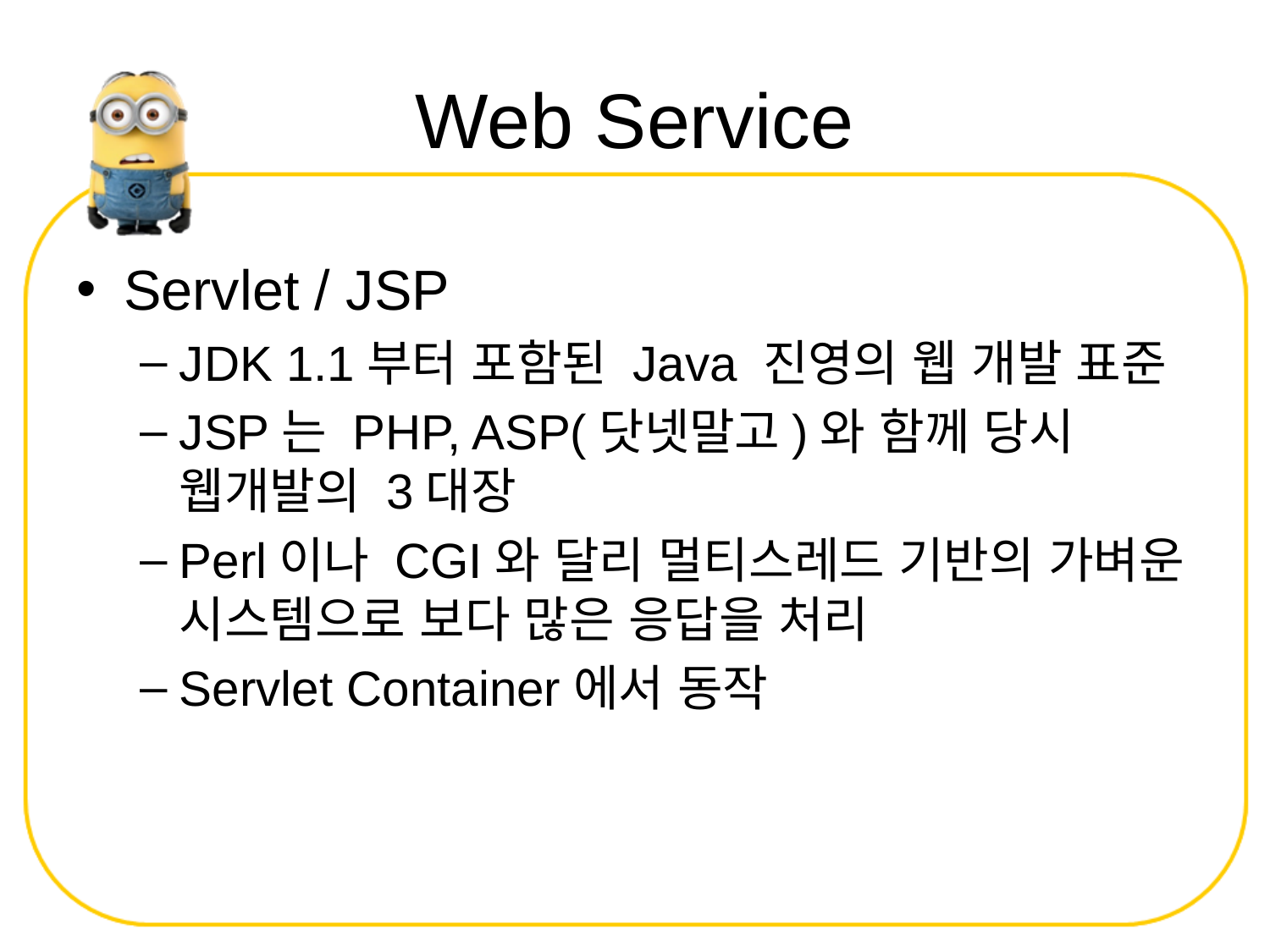

# Web Service
Servlet / JSP
JDK 1.1부터 포함된 Java 진영의 웹 개발 표준
JSP는 PHP, ASP(닷넷말고)와 함께 당시 웹개발의 3대장
Perl이나 CGI와 달리 멀티스레드 기반의 가벼운 시스템으로 보다 많은 응답을 처리
Servlet Container에서 동작